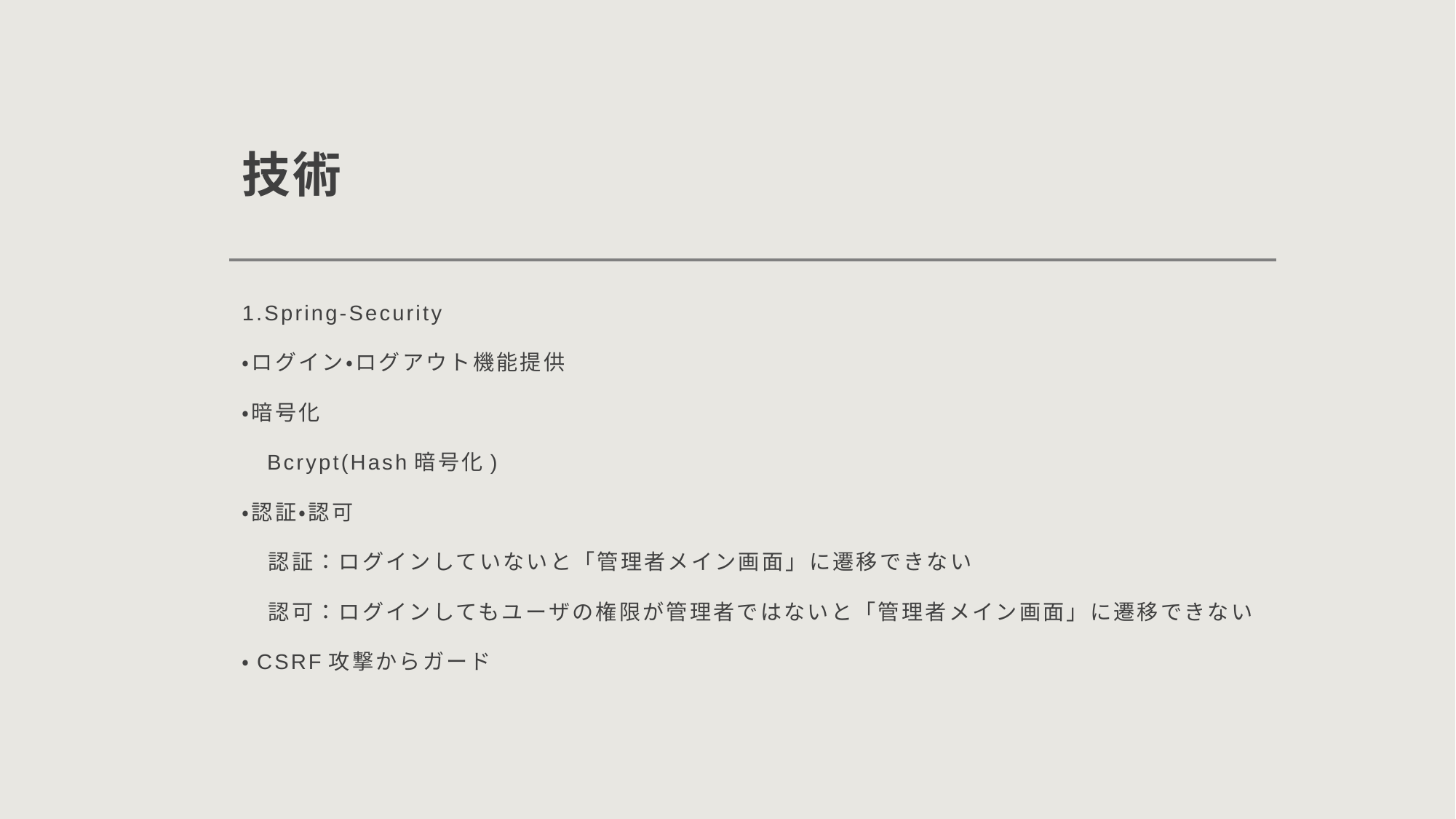

# 技術
1.Spring-Security
・ログイン・ログアウト機能提供
・暗号化
   Bcrypt(Hash暗号化)
・認証・認可
   認証：ログインしていないと「管理者メイン画面」に遷移できない
   認可：ログインしてもユーザの権限が管理者ではないと「管理者メイン画面」に遷移できない
・CSRF攻撃からガード